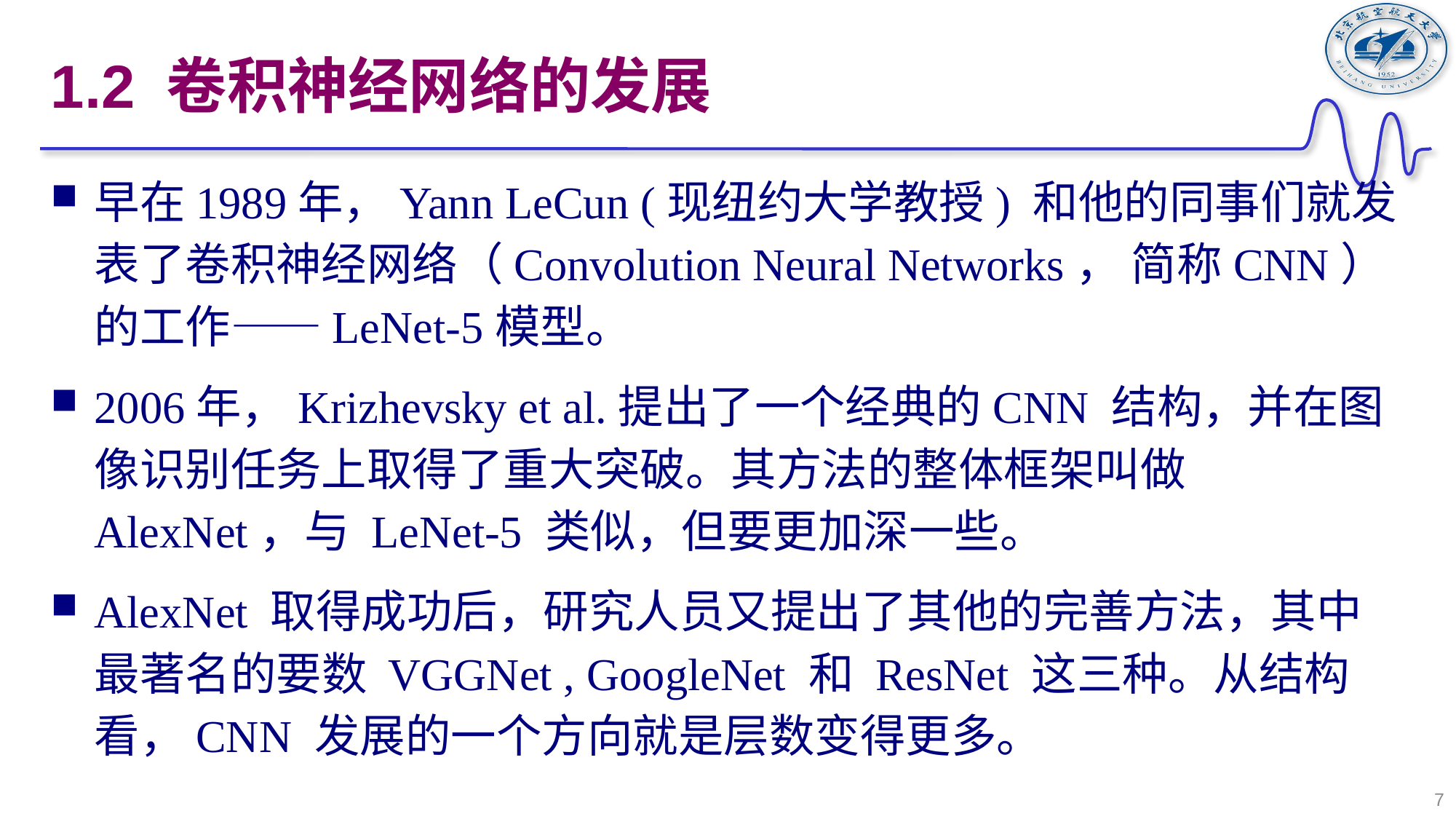

# 1.2 卷积神经网络的发展
早在1989年，Yann LeCun (现纽约大学教授) 和他的同事们就发表了卷积神经网络（Convolution Neural Networks， 简称CNN）的工作——LeNet-5模型。
2006年，Krizhevsky et al.提出了一个经典的CNN 结构，并在图像识别任务上取得了重大突破。其方法的整体框架叫做 AlexNet，与 LeNet-5 类似，但要更加深一些。
AlexNet 取得成功后，研究人员又提出了其他的完善方法，其中最著名的要数 VGGNet , GoogleNet 和 ResNet 这三种。从结构看，CNN 发展的一个方向就是层数变得更多。
7